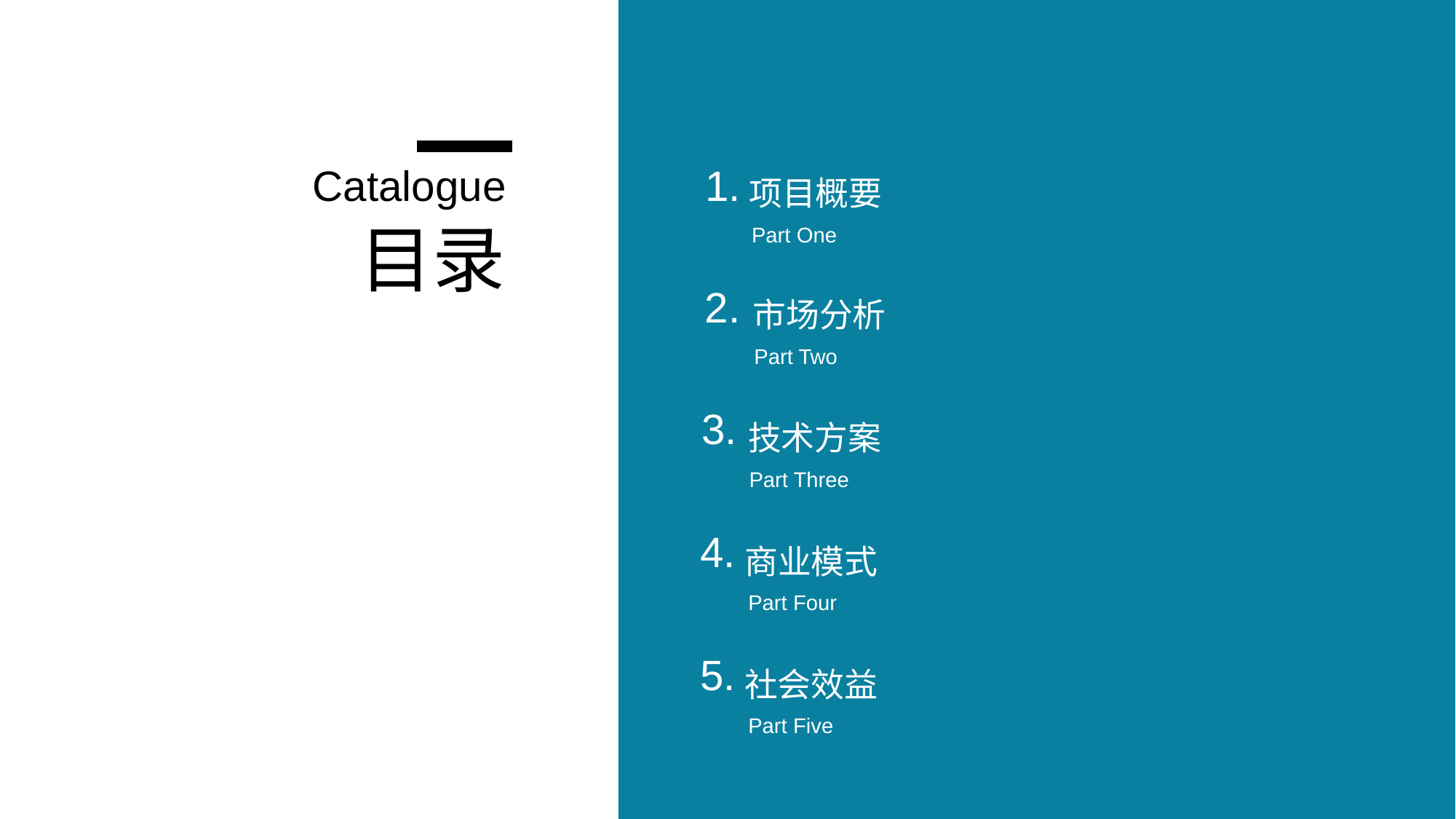

Catalogue
1.
项目概要
目录
Part One
2.
市场分析
Part Two
3.
技术方案
Part Three
4.
商业模式
Part Four
5.
社会效益
Part Five